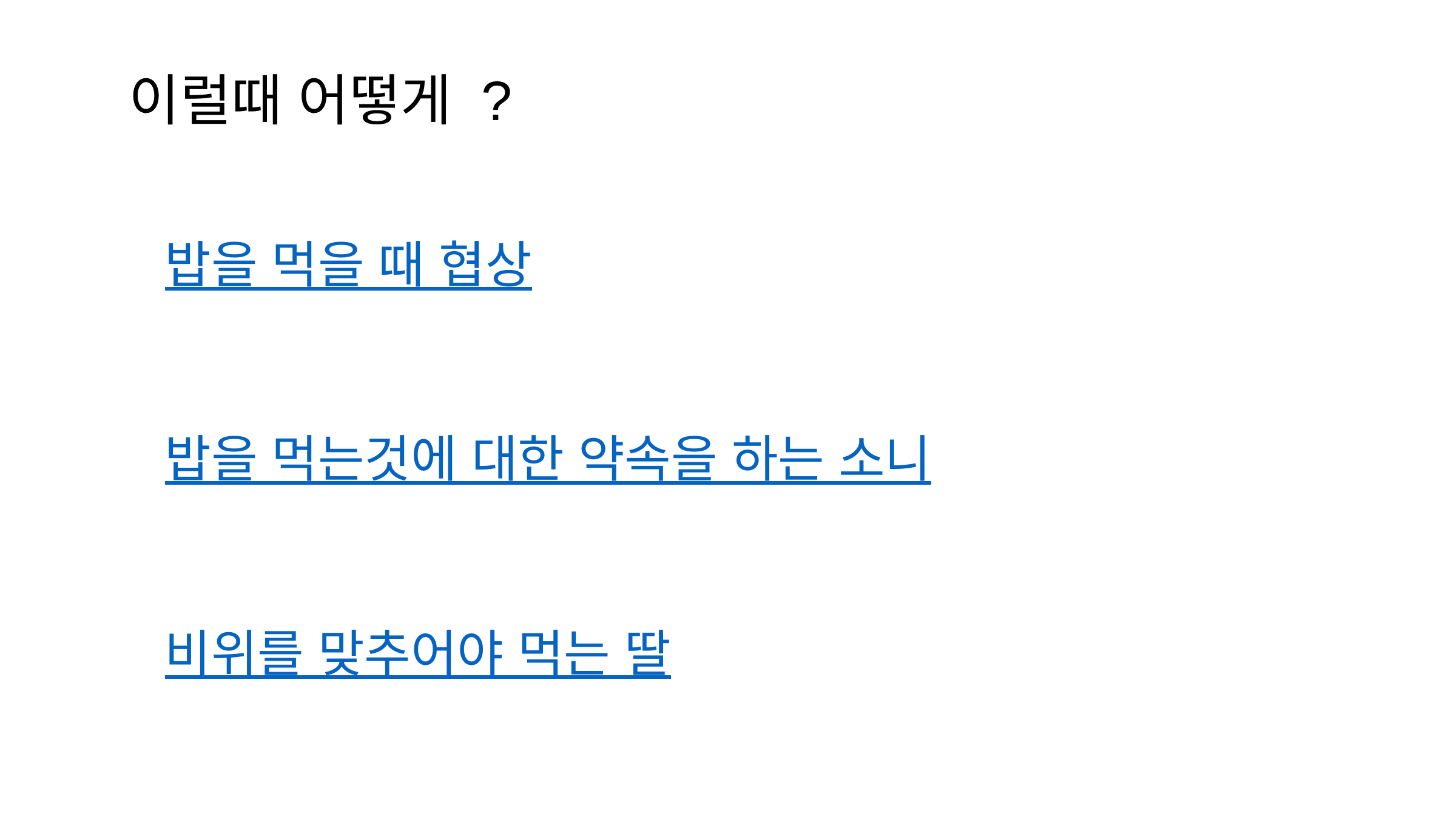

이럴때 어떻게 ?
밥을 먹을 때 협상

밥을 먹는것에 대한 약속을 하는 소니

비위를 맞추어야 먹는 딸